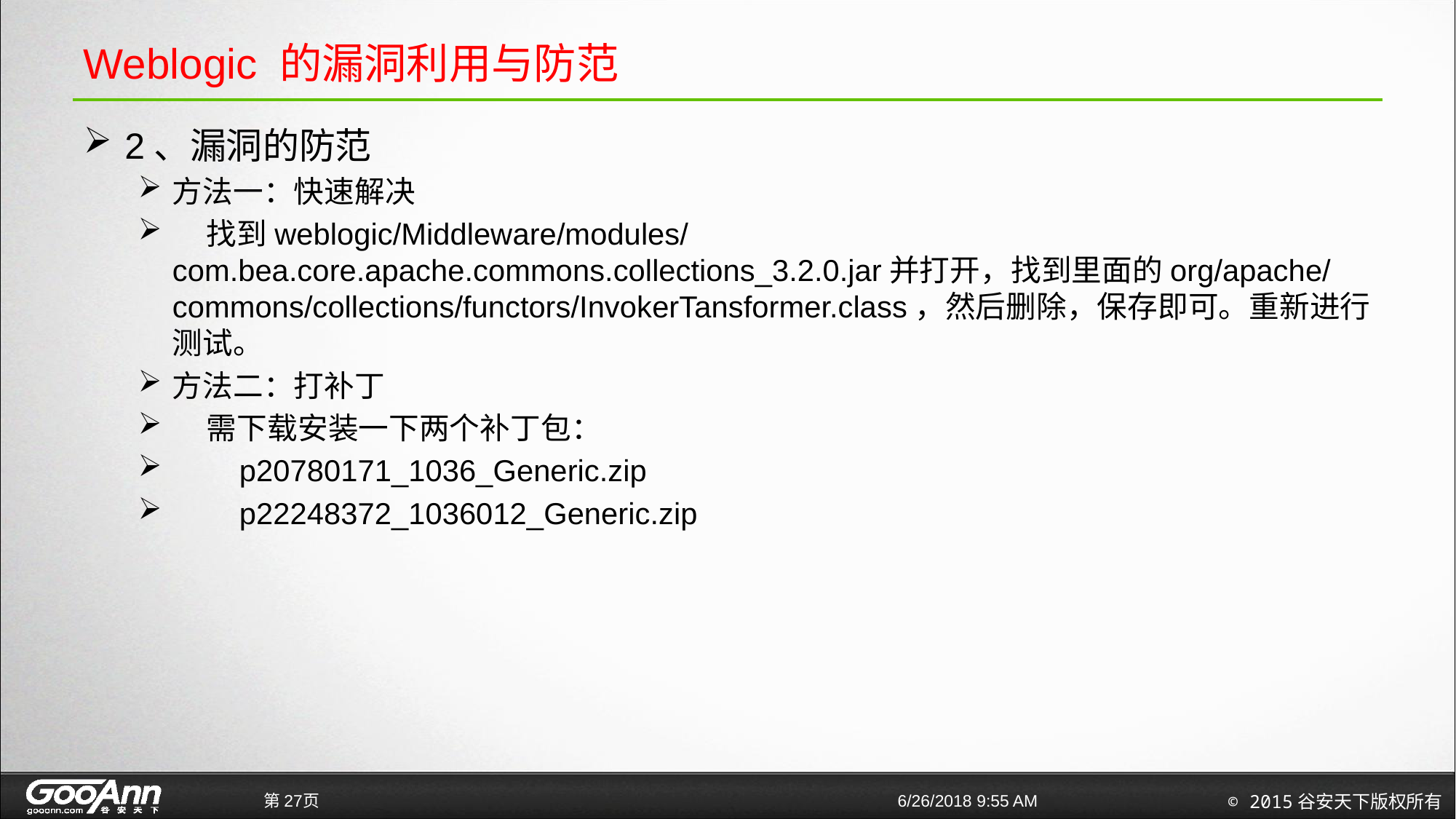

# Weblogic 的漏洞利用与防范
2、漏洞的防范
方法一：快速解决
    找到weblogic/Middleware/modules/com.bea.core.apache.commons.collections_3.2.0.jar并打开，找到里面的org/apache/commons/collections/functors/InvokerTansformer.class，然后删除，保存即可。重新进行测试。
方法二：打补丁
    需下载安装一下两个补丁包：
        p20780171_1036_Generic.zip
        p22248372_1036012_Generic.zip